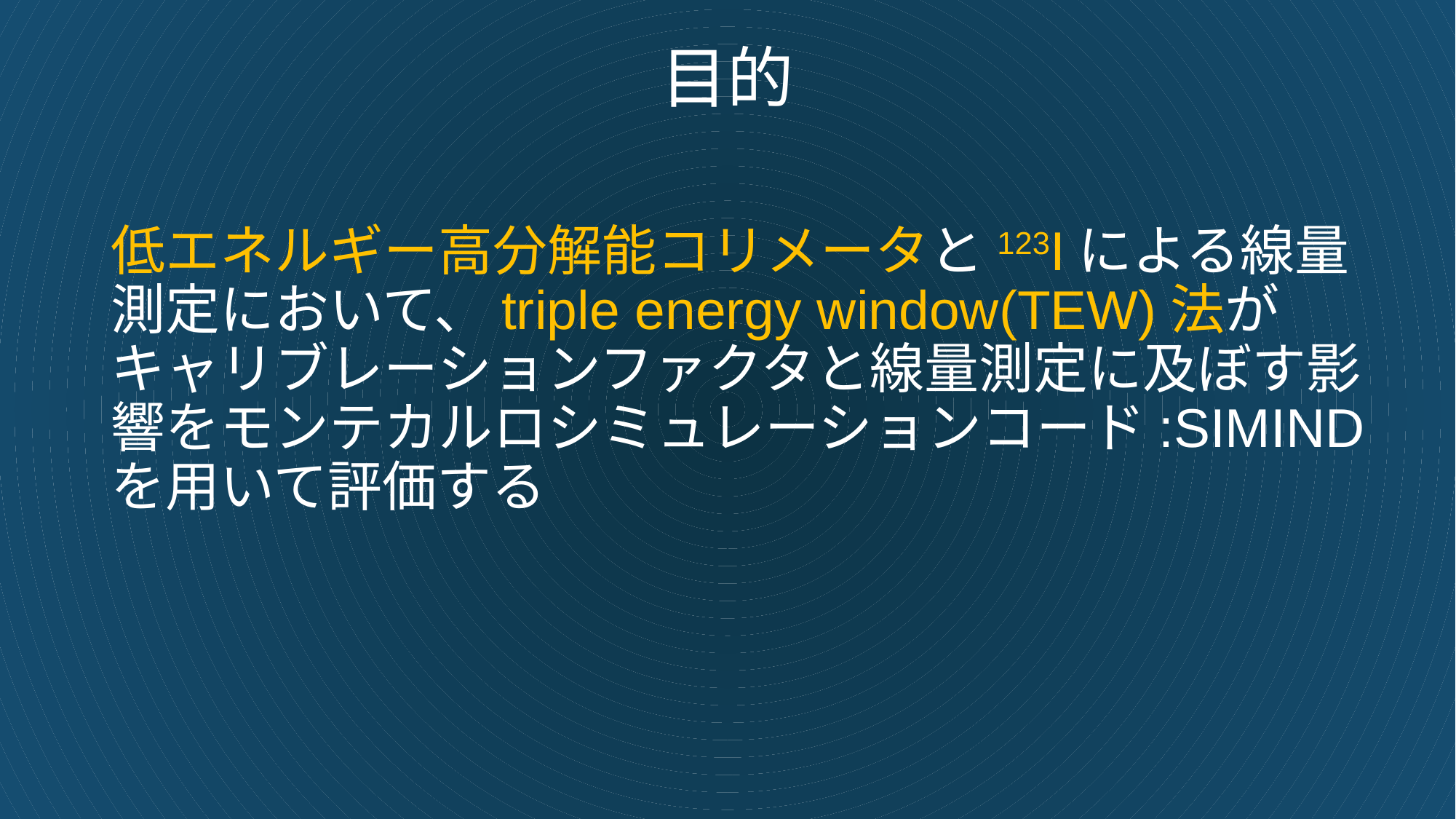

# 目的
低エネルギー高分解能コリメータと123Iによる線量測定において、triple energy window(TEW)法がキャリブレーションファクタと線量測定に及ぼす影響をモンテカルロシミュレーションコード:SIMINDを用いて評価する